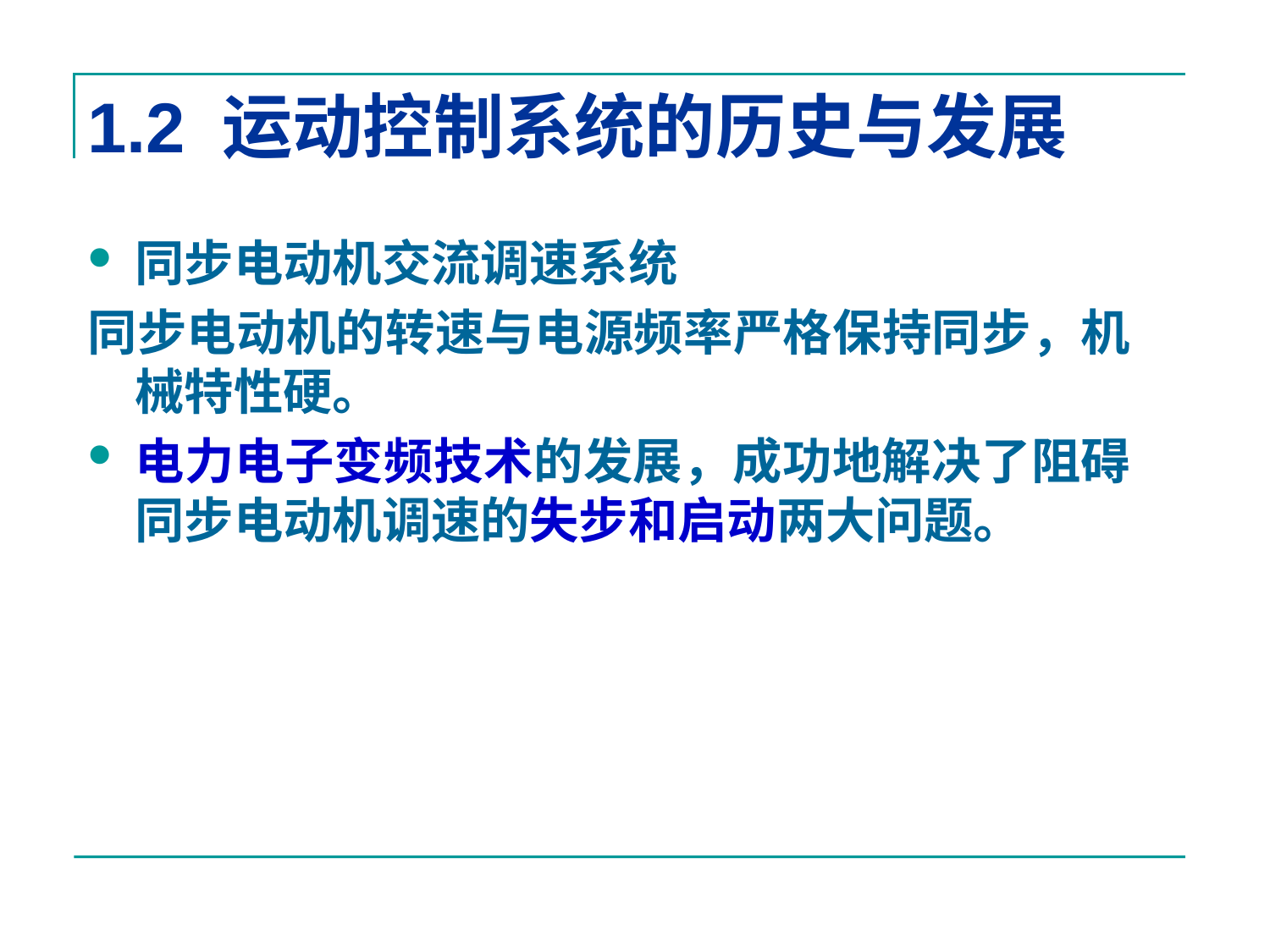

# 1.2 运动控制系统的历史与发展
同步电动机交流调速系统
同步电动机的转速与电源频率严格保持同步，机械特性硬。
电力电子变频技术的发展，成功地解决了阻碍同步电动机调速的失步和启动两大问题。